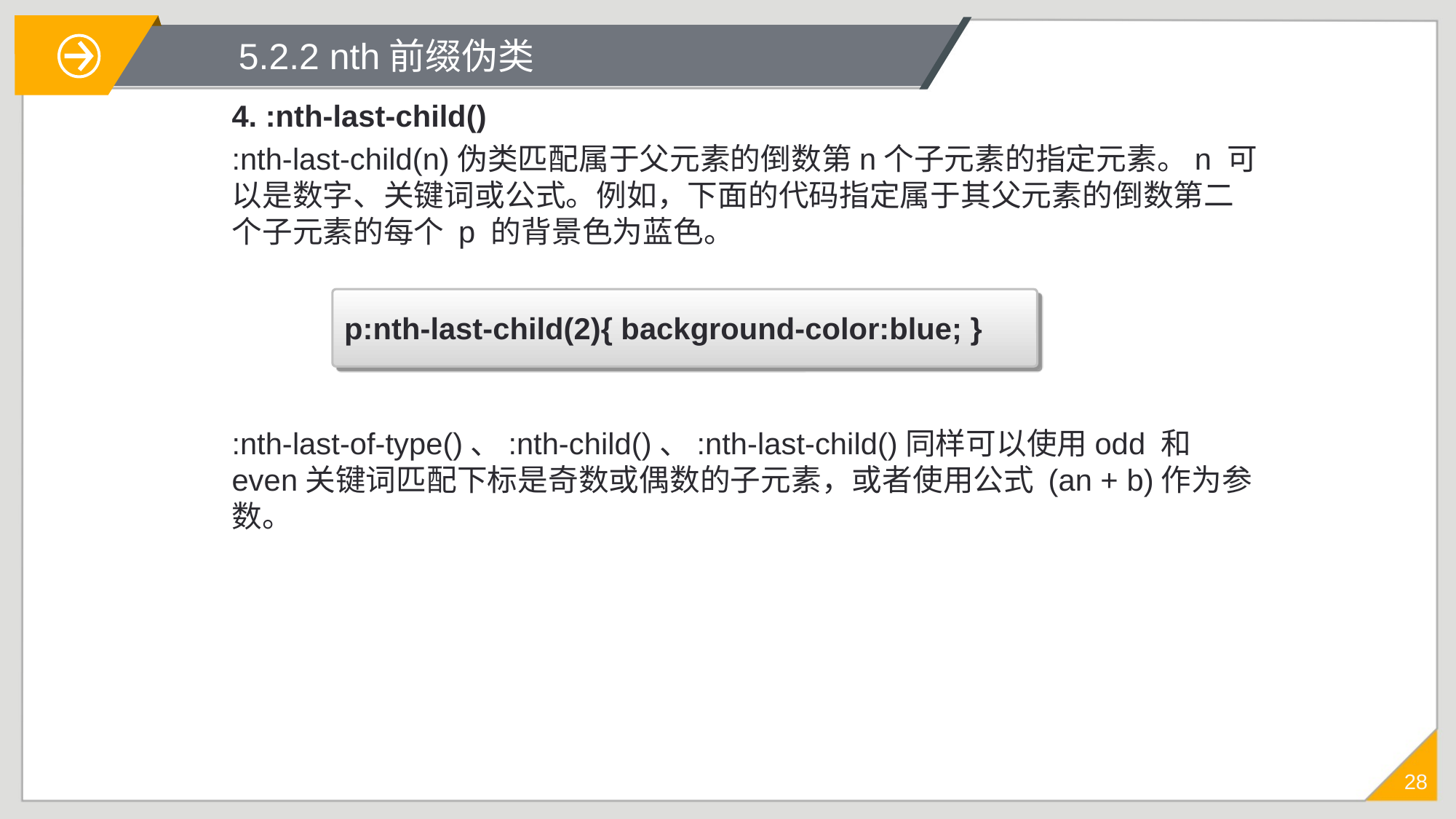

# 5.2.2 nth前缀伪类
4. :nth-last-child()
:nth-last-child(n)伪类匹配属于父元素的倒数第n个子元素的指定元素。n 可以是数字、关键词或公式。例如，下面的代码指定属于其父元素的倒数第二个子元素的每个 p 的背景色为蓝色。

:nth-last-of-type()、:nth-child()、:nth-last-child()同样可以使用odd 和 even关键词匹配下标是奇数或偶数的子元素，或者使用公式 (an + b)作为参数。

p:nth-last-child(2){ background-color:blue; }